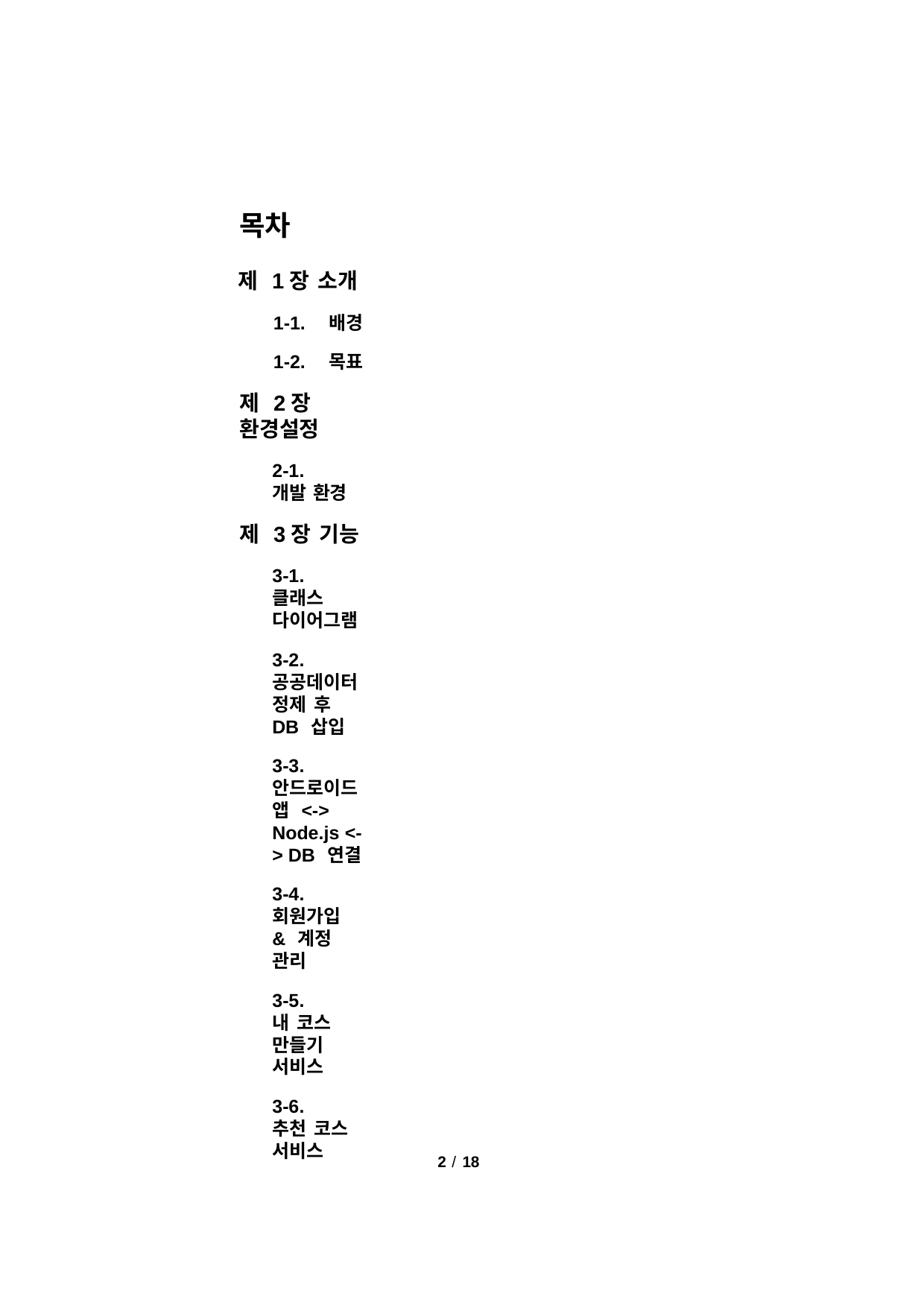

목차
제 1장 소개

1-1.	배경

1-2.	목표

제 2장 환경설정

2-1.	개발 환경

제 3장 기능

3-1.	클래스 다이어그램

3-2.	공공데이터 정제 후 DB 삽입

3-3.	안드로이드 앱 <-> Node.js <-> DB 연결

3-4.	회원가입 & 계정 관리

3-5.	내 코스 만들기 서비스

3-6.	추천 코스 서비스

2 / 18